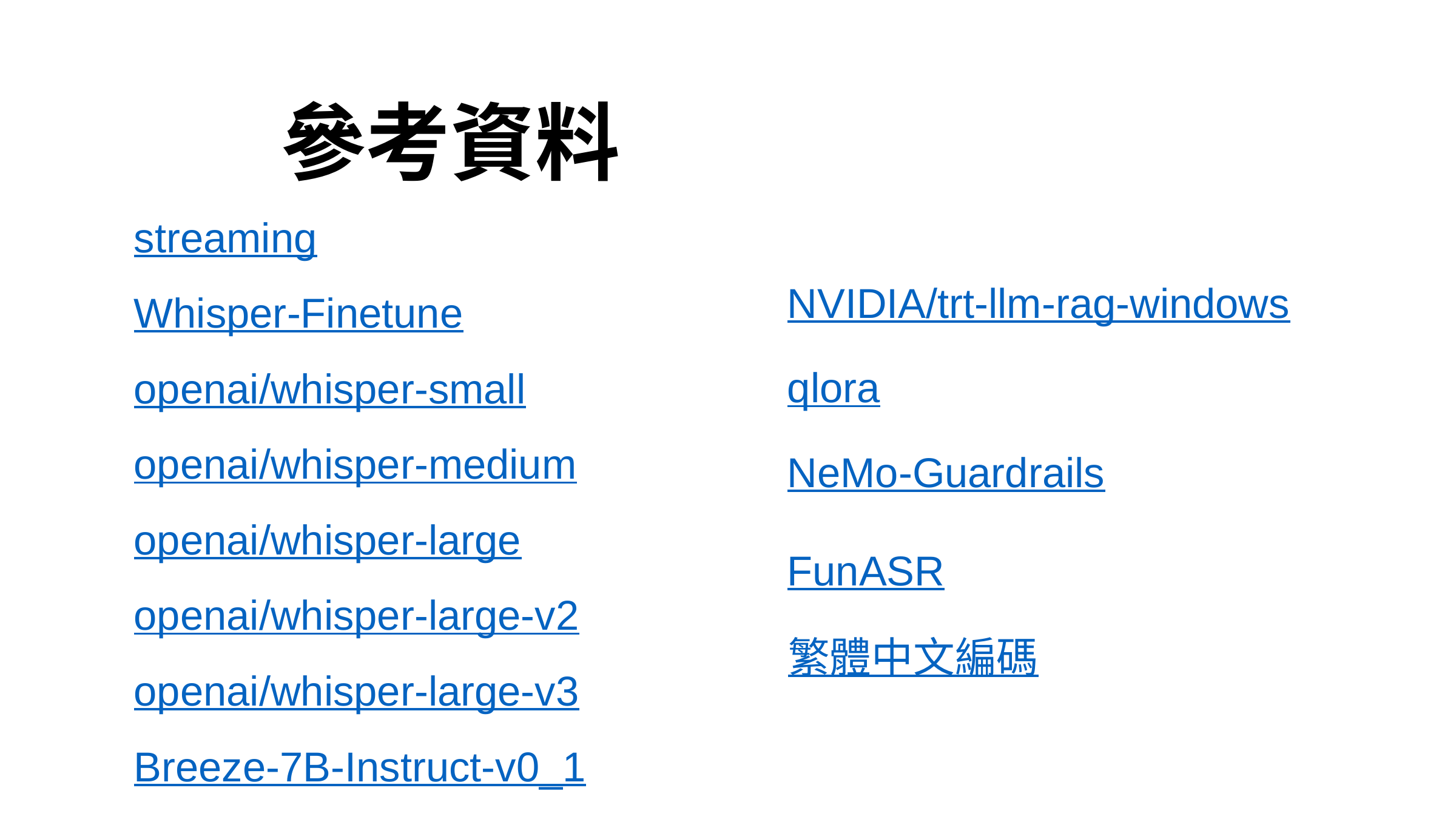

參考資料
streaming

NVIDIA/trt-llm-rag-windows
Whisper-Finetune

qlora
openai/whisper-small
openai/whisper-medium
NeMo-Guardrails
openai/whisper-large
FunASR
openai/whisper-large-v2
繁體中文編碼
openai/whisper-large-v3
Breeze-7B-Instruct-v0_1